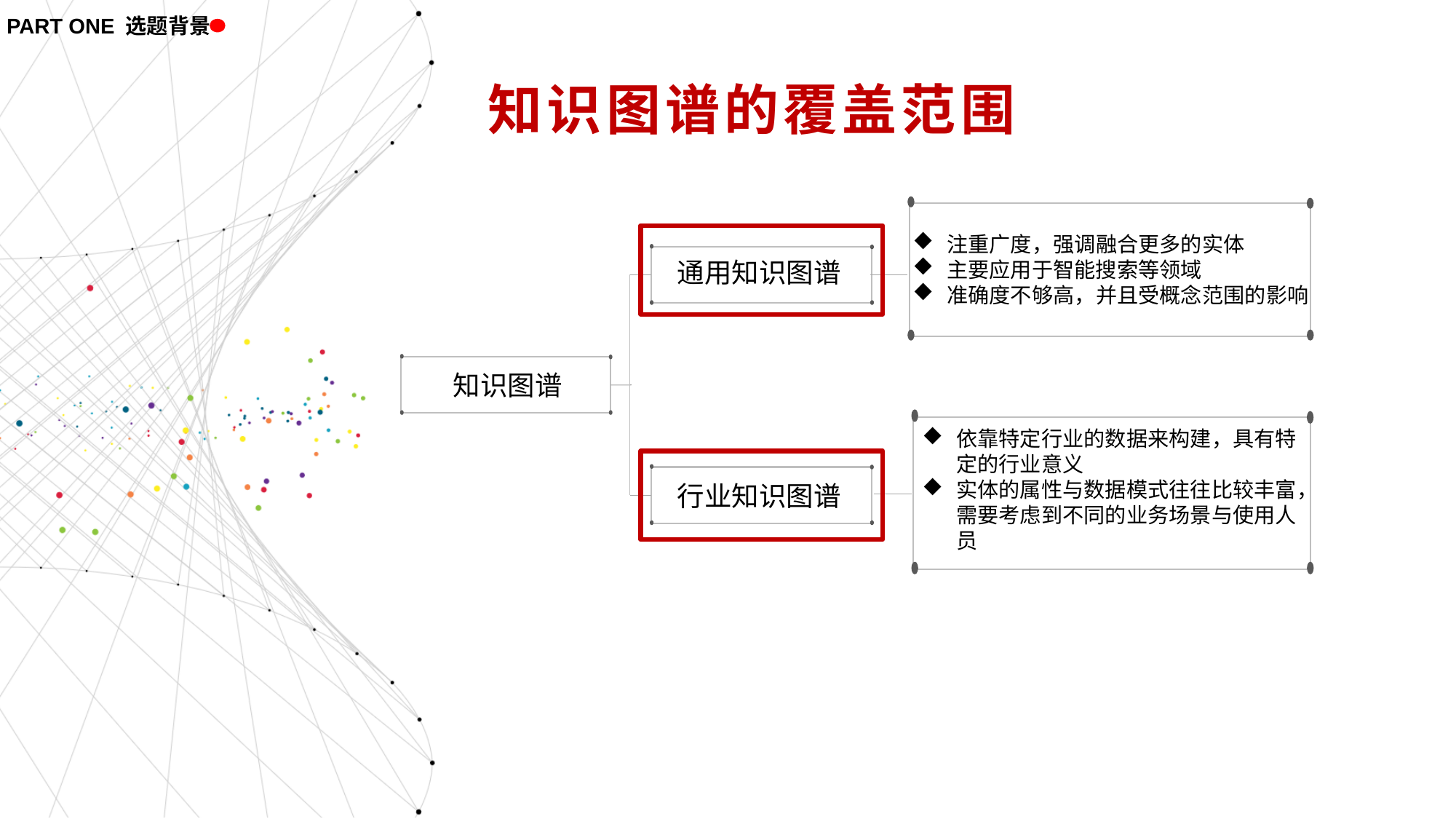

PART ONE 选题背景

知识图谱的覆盖范围

注重广度，强调融合更多的实体
主要应用于智能搜索等领域
准确度不够高，并且受概念范围的影响

通用知识图谱

知识图谱

依靠特定行业的数据来构建，具有特定的行业意义
实体的属性与数据模式往往比较丰富，需要考虑到不同的业务场景与使用人员

行业知识图谱